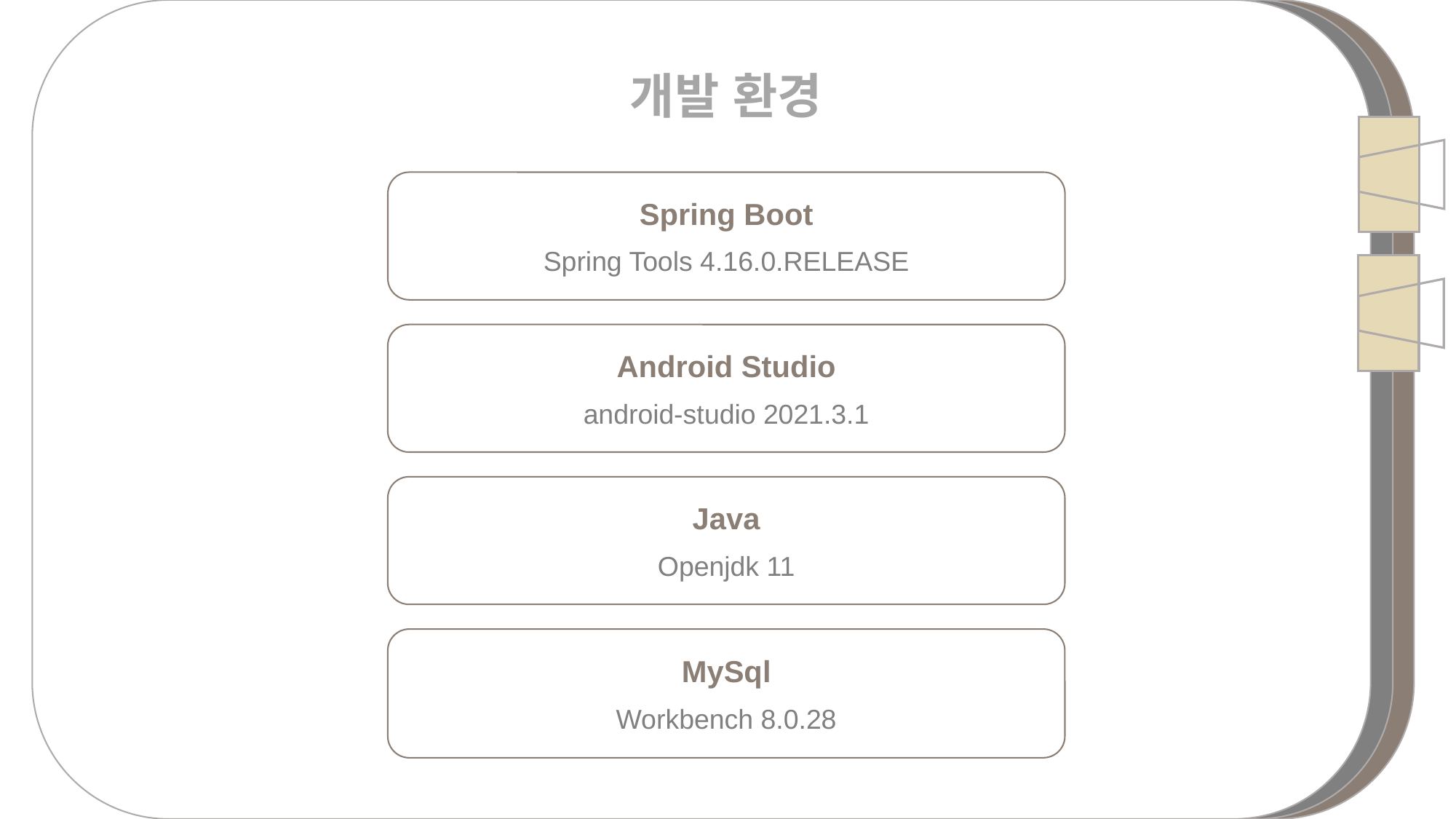

개발 환경

Spring Boot

Spring Tools 4.16.0.RELEASE

Android Studio

android-studio 2021.3.1
Java

Openjdk 11
MySql

Workbench 8.0.28